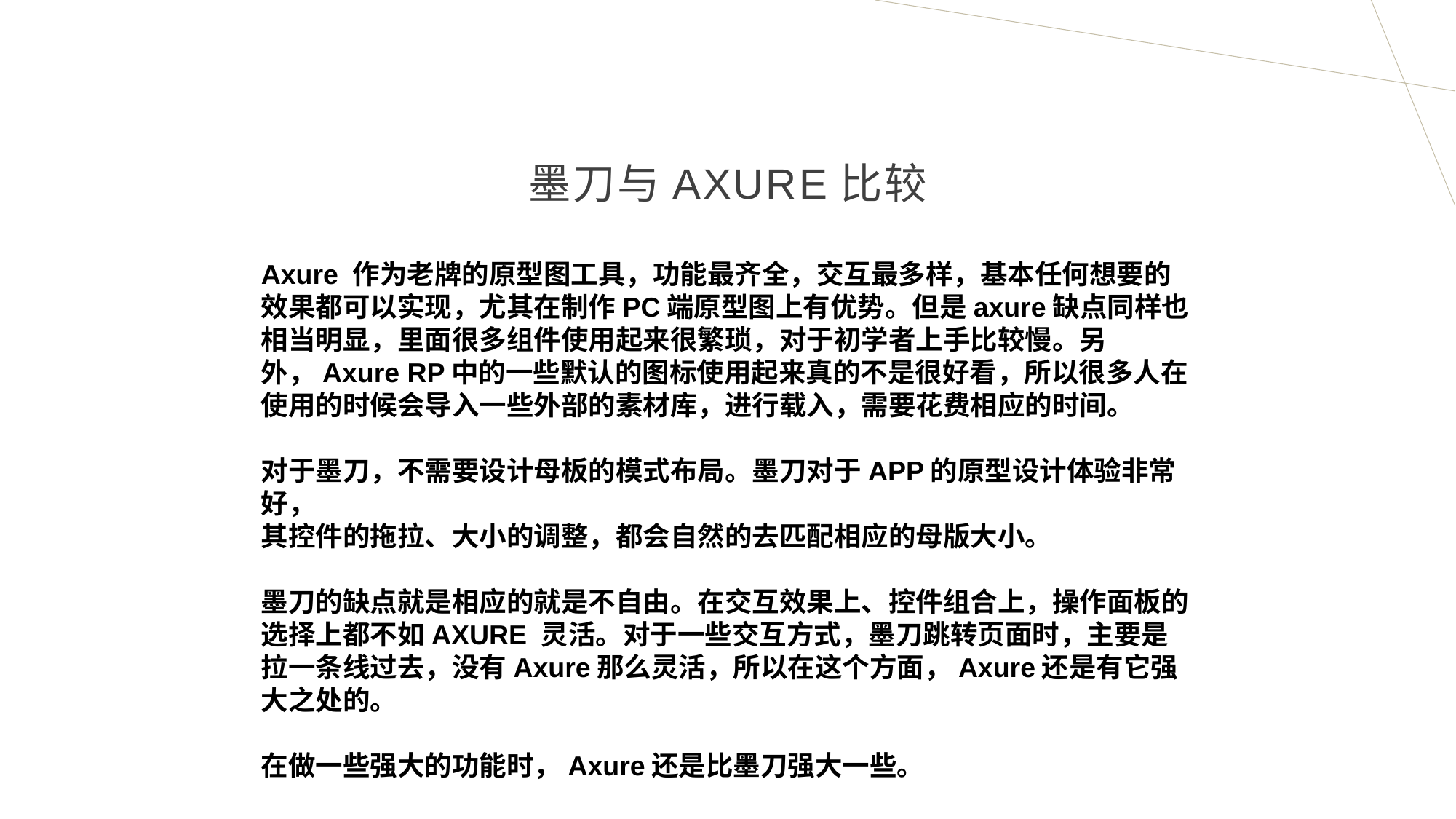

# 墨刀与Axure比较
Axure 作为老牌的原型图工具，功能最齐全，交互最多样，基本任何想要的效果都可以实现，尤其在制作PC端原型图上有优势。但是axure缺点同样也相当明显，里面很多组件使用起来很繁琐，对于初学者上手比较慢。另外，Axure RP中的一些默认的图标使用起来真的不是很好看，所以很多人在使用的时候会导入一些外部的素材库，进行载入，需要花费相应的时间。

对于墨刀，不需要设计母板的模式布局。墨刀对于APP的原型设计体验非常好，
其控件的拖拉、大小的调整，都会自然的去匹配相应的母版大小。

墨刀的缺点就是相应的就是不自由。在交互效果上、控件组合上，操作面板的选择上都不如AXURE 灵活。对于一些交互方式，墨刀跳转页面时，主要是拉一条线过去，没有Axure那么灵活，所以在这个方面，Axure还是有它强大之处的。

在做一些强大的功能时，Axure还是比墨刀强大一些。
37